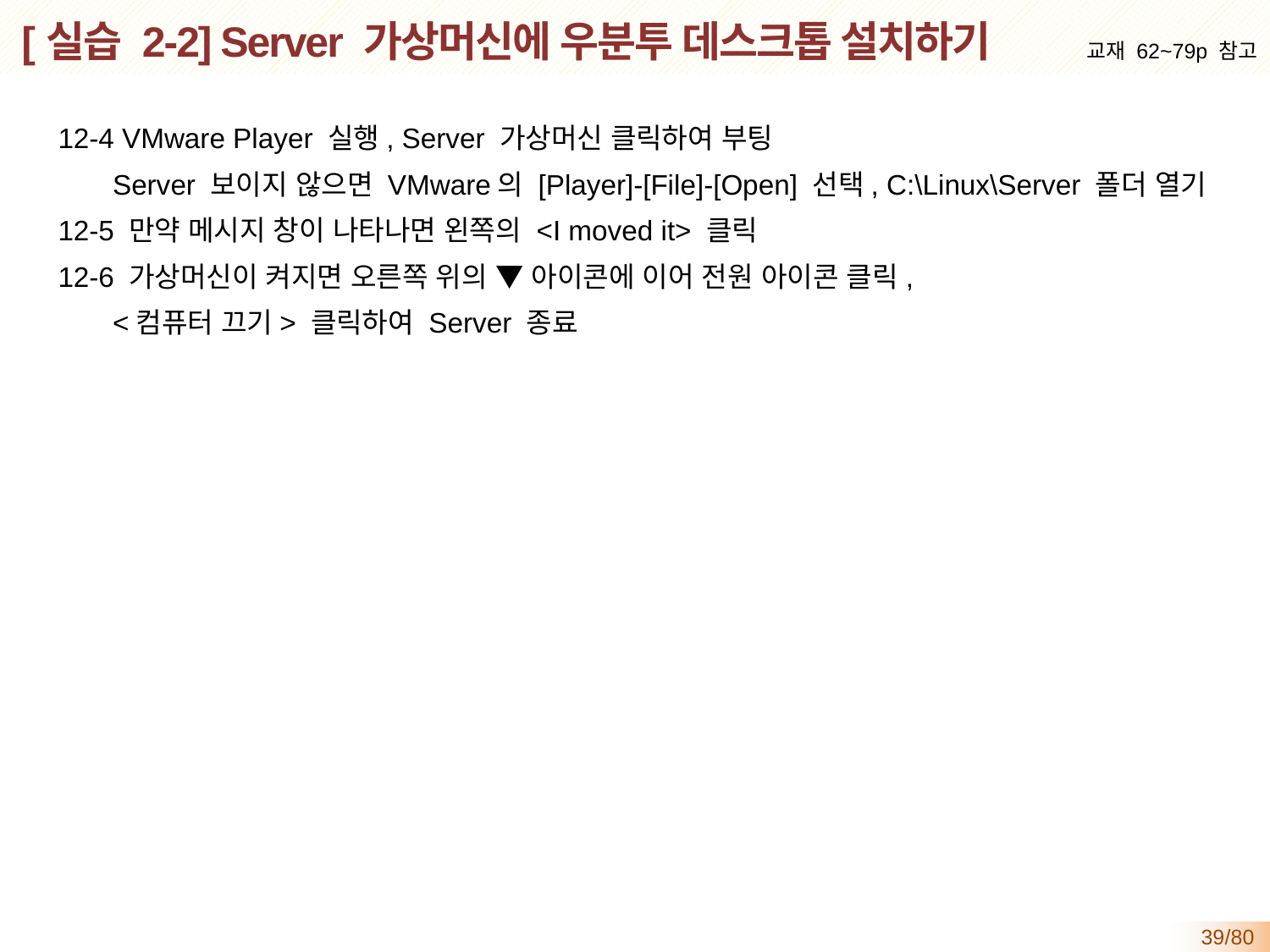

# [실습 2-2] Server 가상머신에 우분투 데스크톱 설치하기
교재 62~79p 참고
   12-4 VMware Player 실행, Server 가상머신 클릭하여 부팅
          Server 보이지 않으면 VMware의 [Player]-[File]-[Open] 선택, C:\Linux\Server 폴더 열기
   12-5 만약 메시지 창이 나타나면 왼쪽의 <I moved it> 클릭
   12-6 가상머신이 켜지면 오른쪽 위의 ▼ 아이콘에 이어 전원 아이콘 클릭,
          <컴퓨터 끄기> 클릭하여 Server 종료